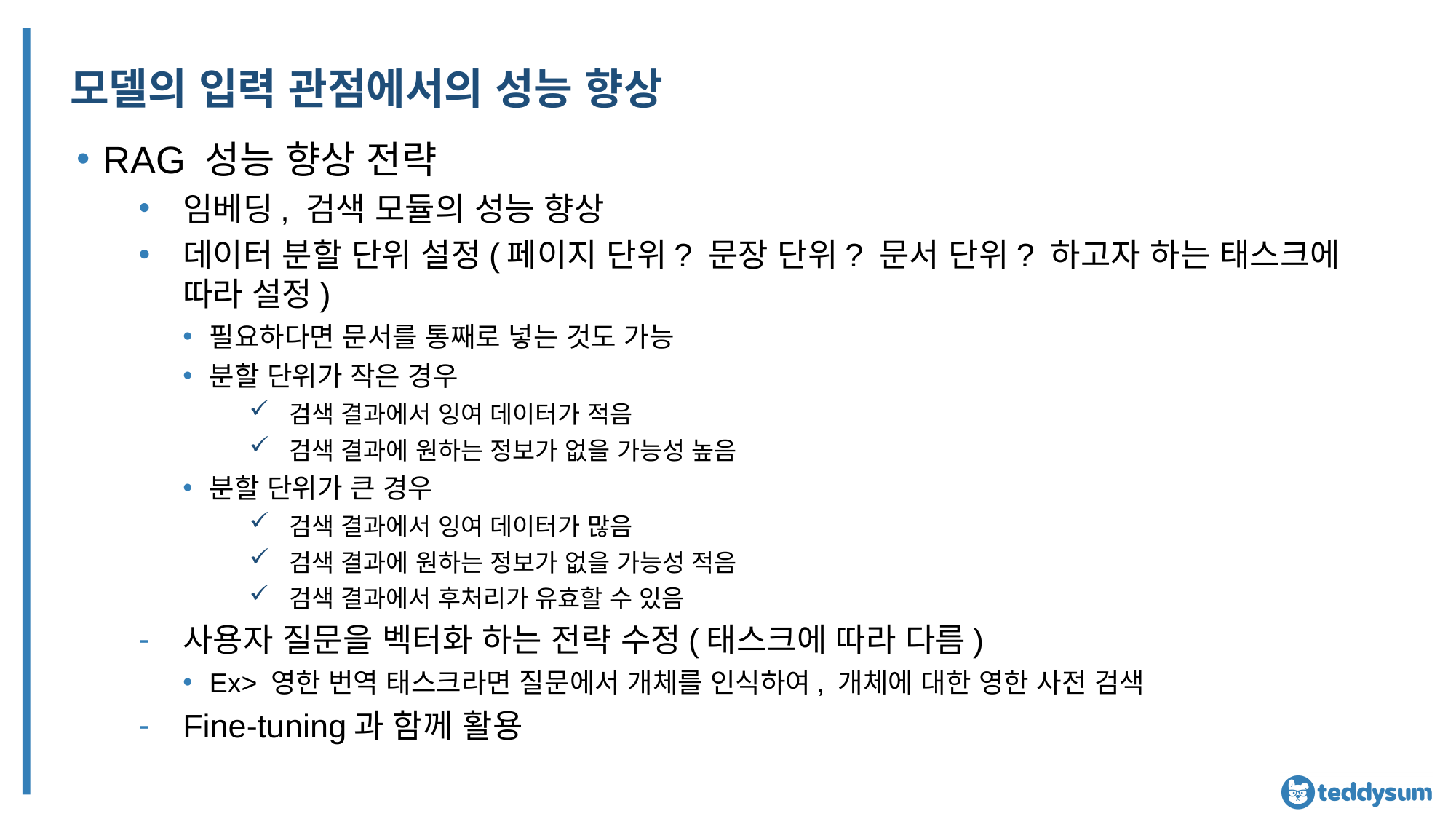

# 모델의 입력 관점에서의 성능 향상
RAG 성능 향상 전략
임베딩, 검색 모듈의 성능 향상
데이터 분할 단위 설정(페이지 단위? 문장 단위? 문서 단위? 하고자 하는 태스크에 따라 설정)
필요하다면 문서를 통째로 넣는 것도 가능
분할 단위가 작은 경우
검색 결과에서 잉여 데이터가 적음
검색 결과에 원하는 정보가 없을 가능성 높음
분할 단위가 큰 경우
검색 결과에서 잉여 데이터가 많음
검색 결과에 원하는 정보가 없을 가능성 적음
검색 결과에서 후처리가 유효할 수 있음
사용자 질문을 벡터화 하는 전략 수정(태스크에 따라 다름)
Ex> 영한 번역 태스크라면 질문에서 개체를 인식하여, 개체에 대한 영한 사전 검색
Fine-tuning과 함께 활용